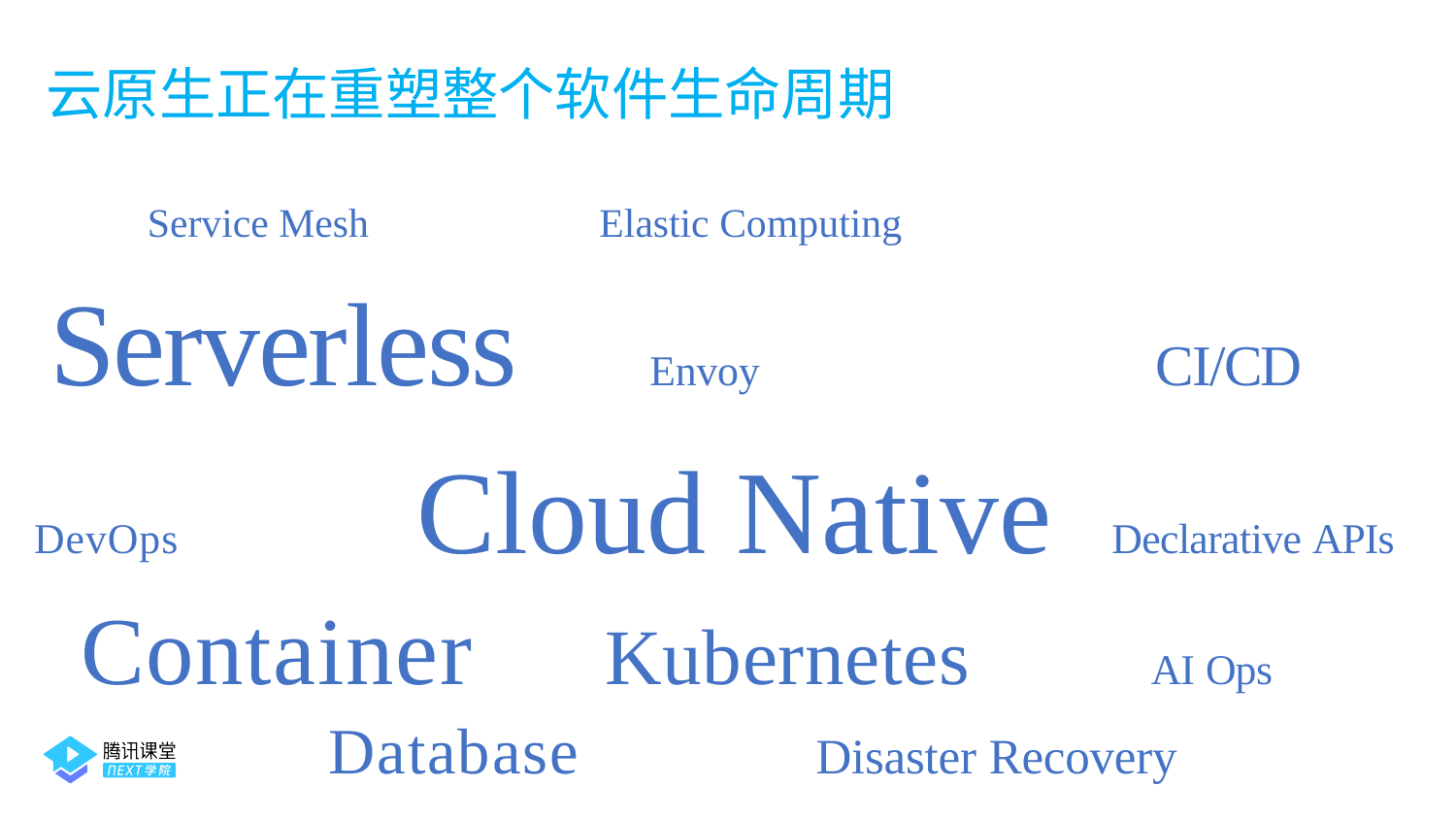

云原生正在重塑整个软件生命周期
Service Mesh	Elastic Computing
Serverless	Envoy	CI/CD
DevOps	Cloud Native  Declarative APIs
Container	Kubernetes	AI Ops
Database	Disaster Recovery